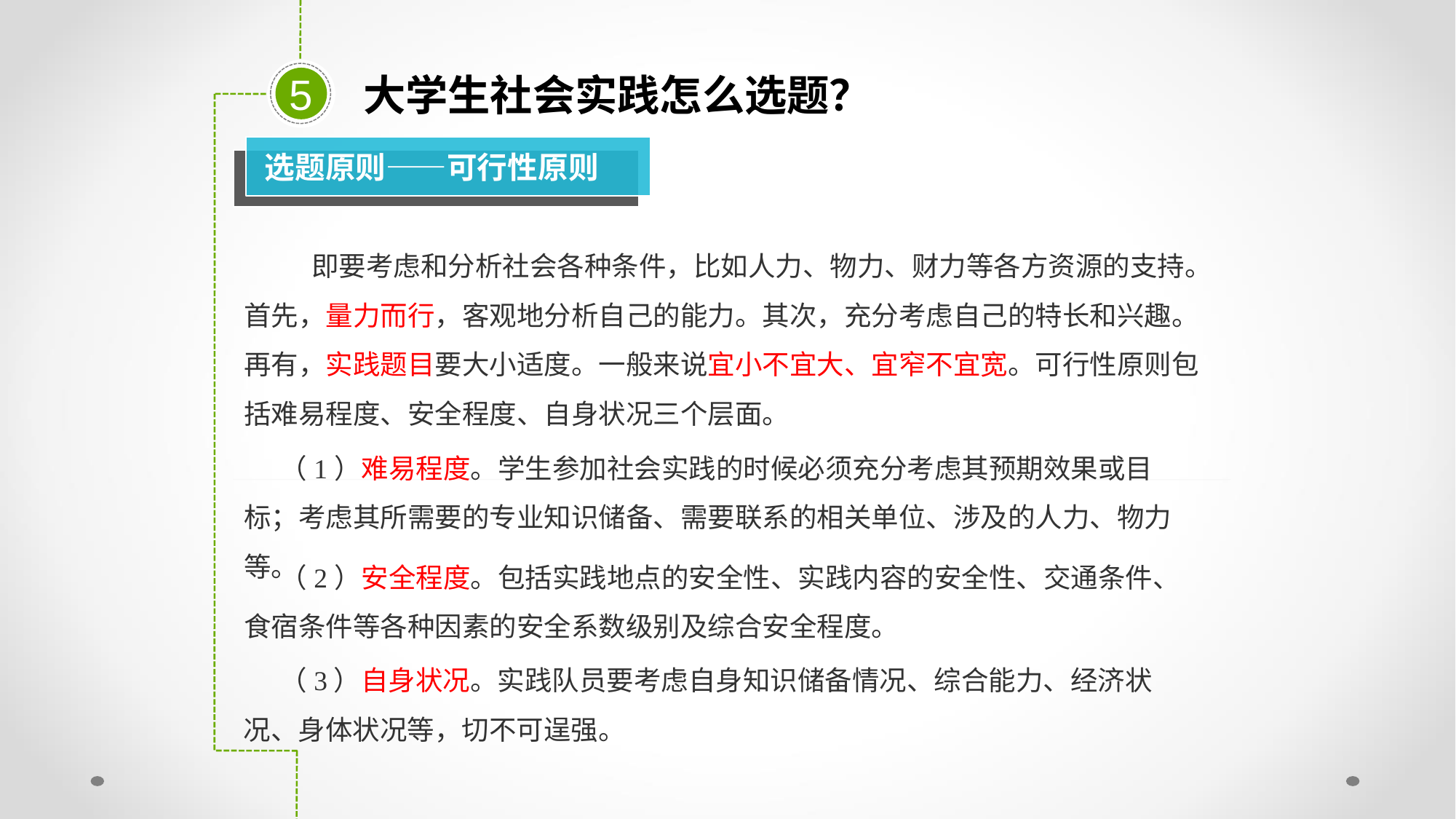

大学生社会实践怎么选题？

5

选题原则——可行性原则

    即要考虑和分析社会各种条件，比如人力、物力、财力等各方资源的支持。首先，量力而行，客观地分析自己的能力。其次，充分考虑自己的特长和兴趣。再有，实践题目要大小适度。一般来说宜小不宜大、宜窄不宜宽。可行性原则包括难易程度、安全程度、自身状况三个层面。

（1）难易程度。学生参加社会实践的时候必须充分考虑其预期效果或目标；考虑其所需要的专业知识储备、需要联系的相关单位、涉及的人力、物力等。

（2）安全程度。包括实践地点的安全性、实践内容的安全性、交通条件、食宿条件等各种因素的安全系数级别及综合安全程度。
（3）自身状况。实践队员要考虑自身知识储备情况、综合能力、经济状况、身体状况等，切不可逞强。